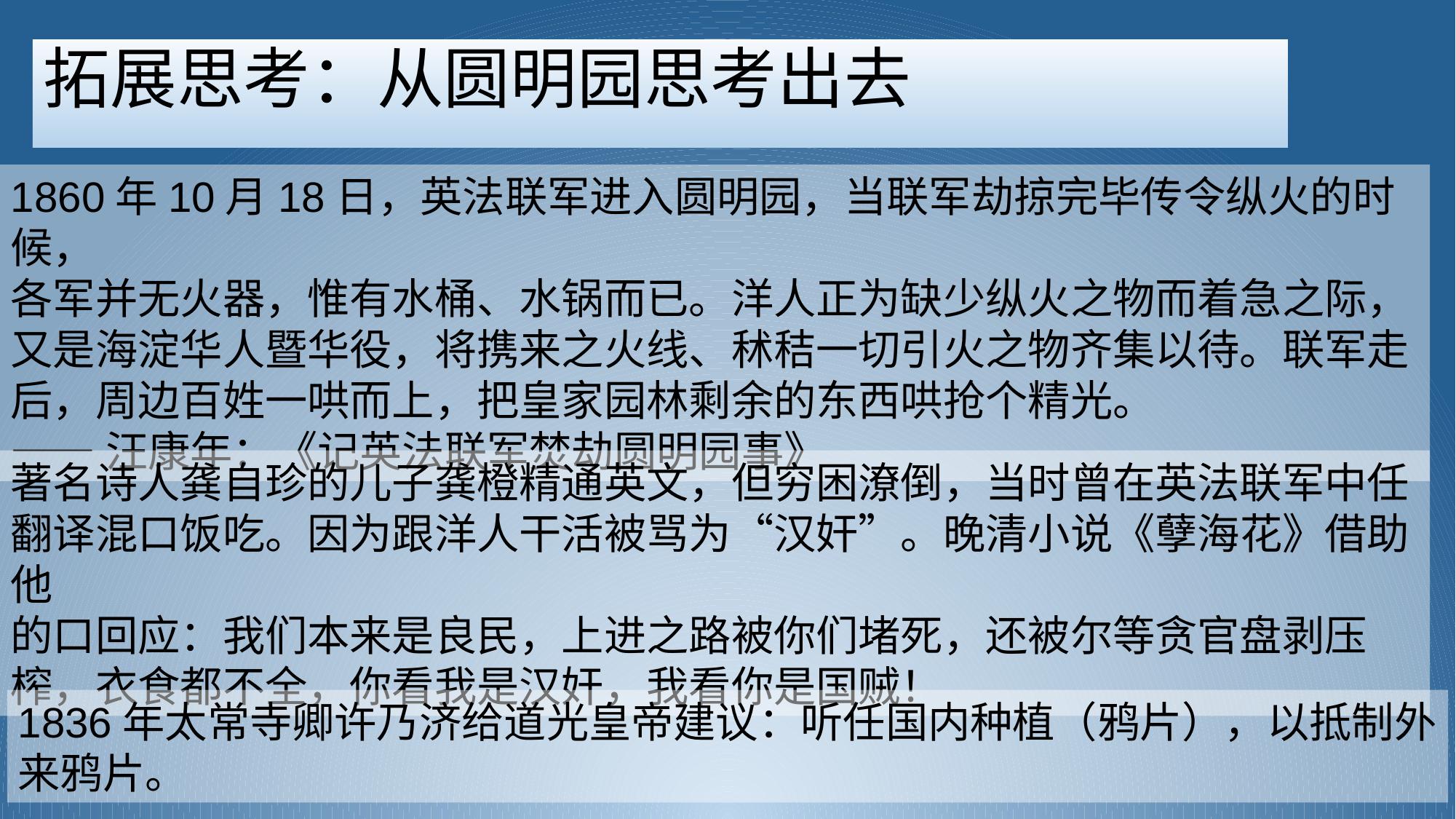

拓展思考：从圆明园思考出去
1860年10月18日，英法联军进入圆明园，当联军劫掠完毕传令纵火的时候，
各军并无火器，惟有水桶、水锅而已。洋人正为缺少纵火之物而着急之际，
又是海淀华人暨华役，将携来之火线、秫秸一切引火之物齐集以待。联军走
后，周边百姓一哄而上，把皇家园林剩余的东西哄抢个精光。
——汪康年：《记英法联军焚劫圆明园事》
著名诗人龚自珍的儿子龚橙精通英文，但穷困潦倒，当时曾在英法联军中任
翻译混口饭吃。因为跟洋人干活被骂为“汉奸”。晚清小说《孽海花》借助他
的口回应：我们本来是良民，上进之路被你们堵死，还被尔等贪官盘剥压
榨，衣食都不全，你看我是汉奸，我看你是国贼！
1836年太常寺卿许乃济给道光皇帝建议：听任国内种植（鸦片），以抵制外
来鸦片。